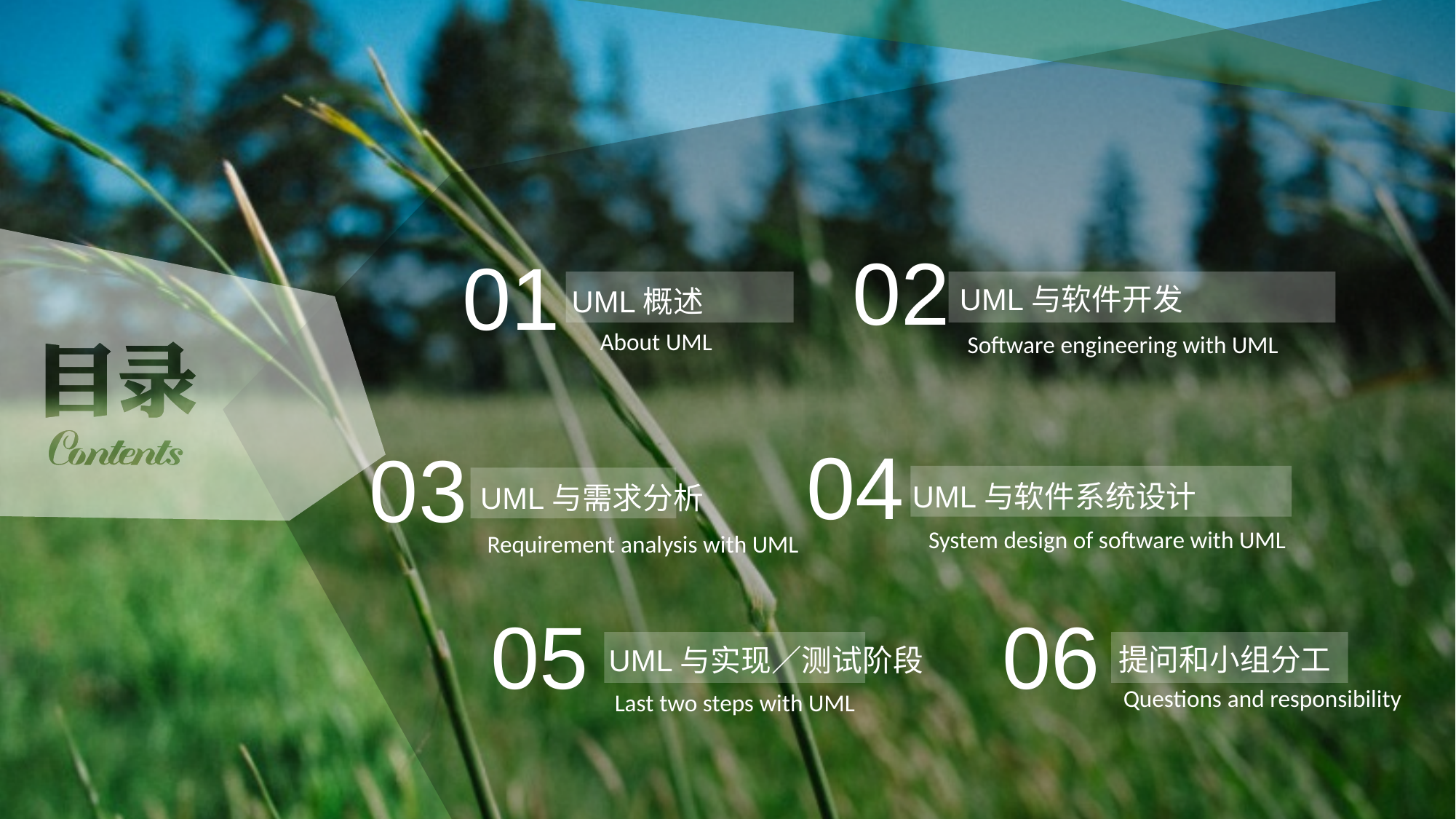

02
01

UML与软件开发
UML概述
About UML
Software engineering with UML
04
03

UML与软件系统设计
UML与需求分析
System design of software with UML
Requirement analysis with UML
05
06

提问和小组分工
UML与实现／测试阶段
Questions and responsibility
Last two steps with UML